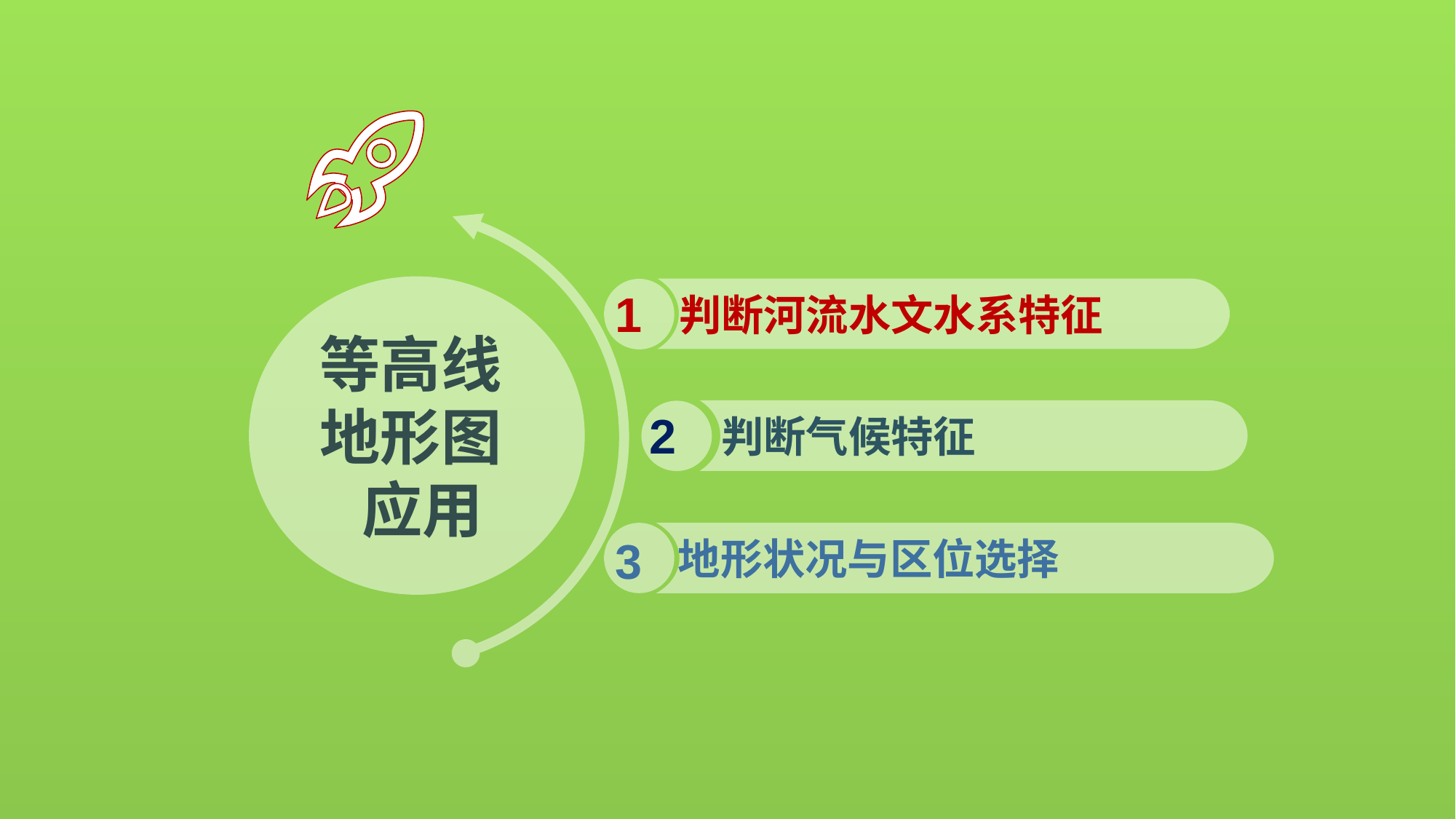

等高线
地形图
  应用
1
判断河流水文水系特征

2
判断气候特征

地形状况与区位选择
3